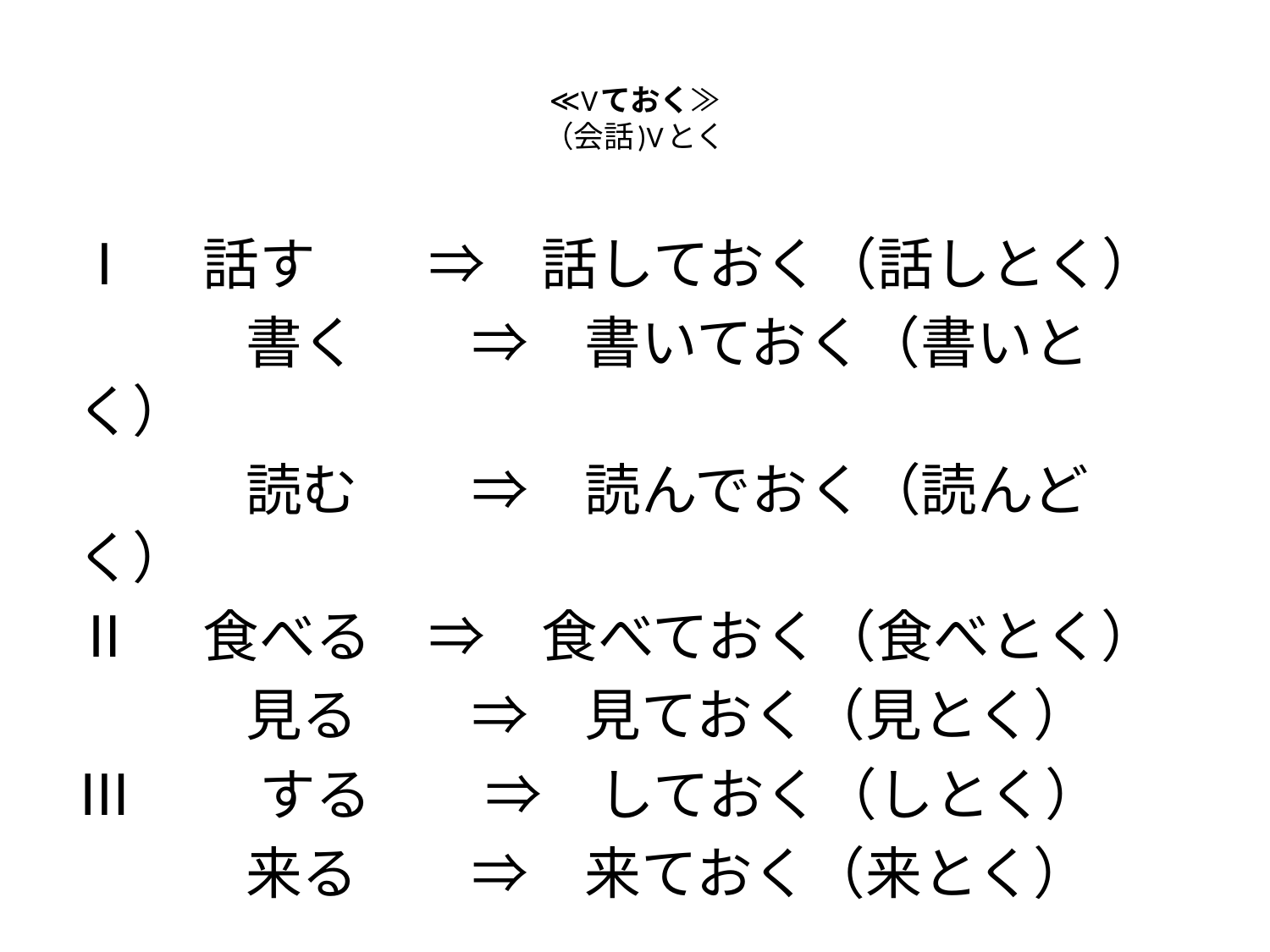

# ≪Vておく≫ （会話)Vとく
Ⅰ　話す　　⇒　話しておく（話しとく）
　　　書く　　⇒　書いておく（書いとく）
　　　読む　　⇒　読んでおく（読んどく）
Ⅱ　食べる　⇒　食べておく（食べとく）
　　　見る　　⇒　見ておく（見とく）
Ⅲ　　する　　⇒　しておく（しとく）
　　　来る　　⇒　来ておく（来とく）